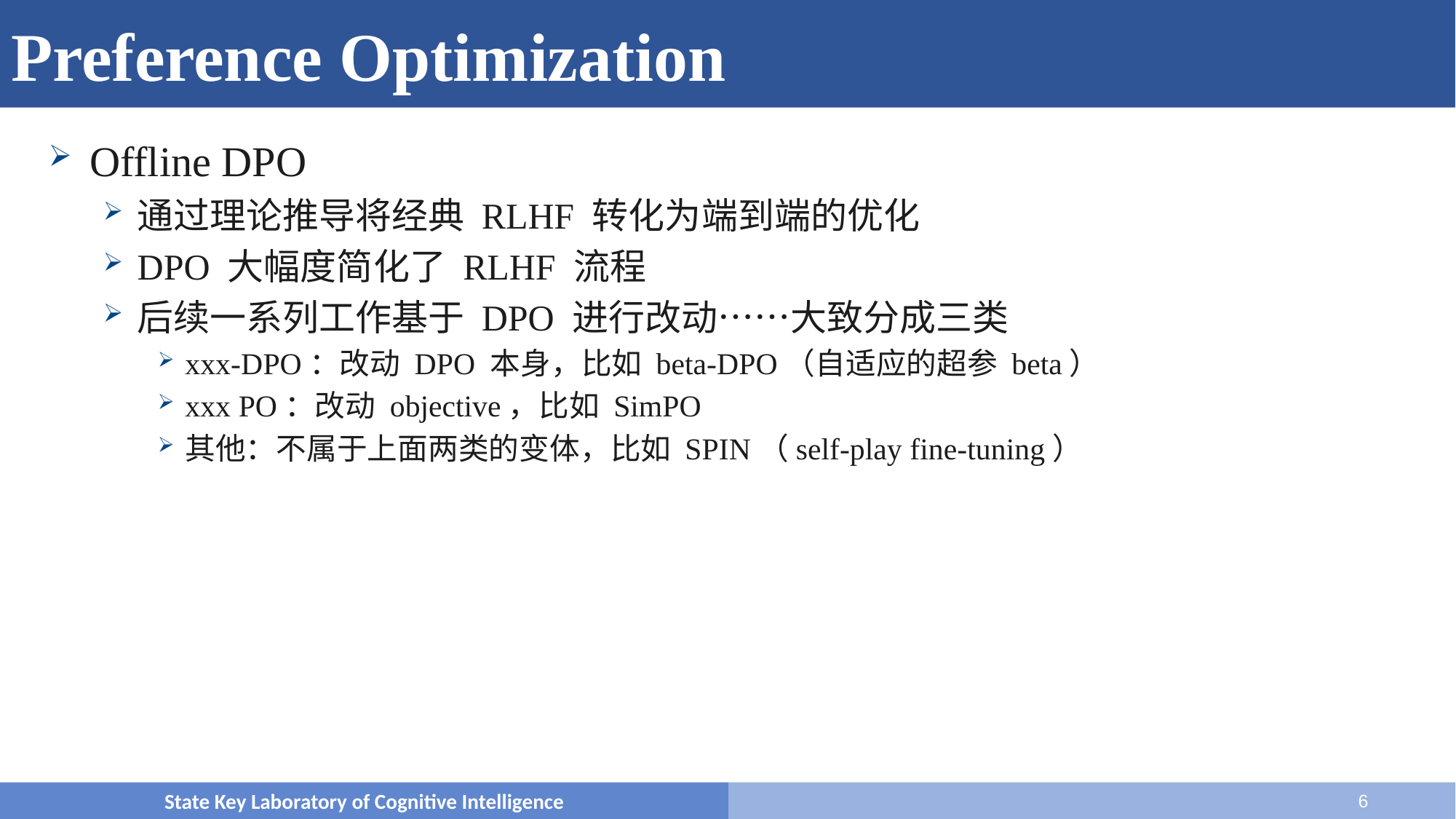

# Preference Optimization
Offline DPO
通过理论推导将经典 RLHF 转化为端到端的优化
DPO 大幅度简化了 RLHF 流程
后续一系列工作基于 DPO 进行改动……大致分成三类
xxx-DPO：改动 DPO 本身，比如 beta-DPO（自适应的超参 beta）
xxx PO：改动 objective，比如 SimPO
其他：不属于上面两类的变体，比如 SPIN（self-play fine-tuning）

State Key Laboratory of Cognitive Intelligence
6